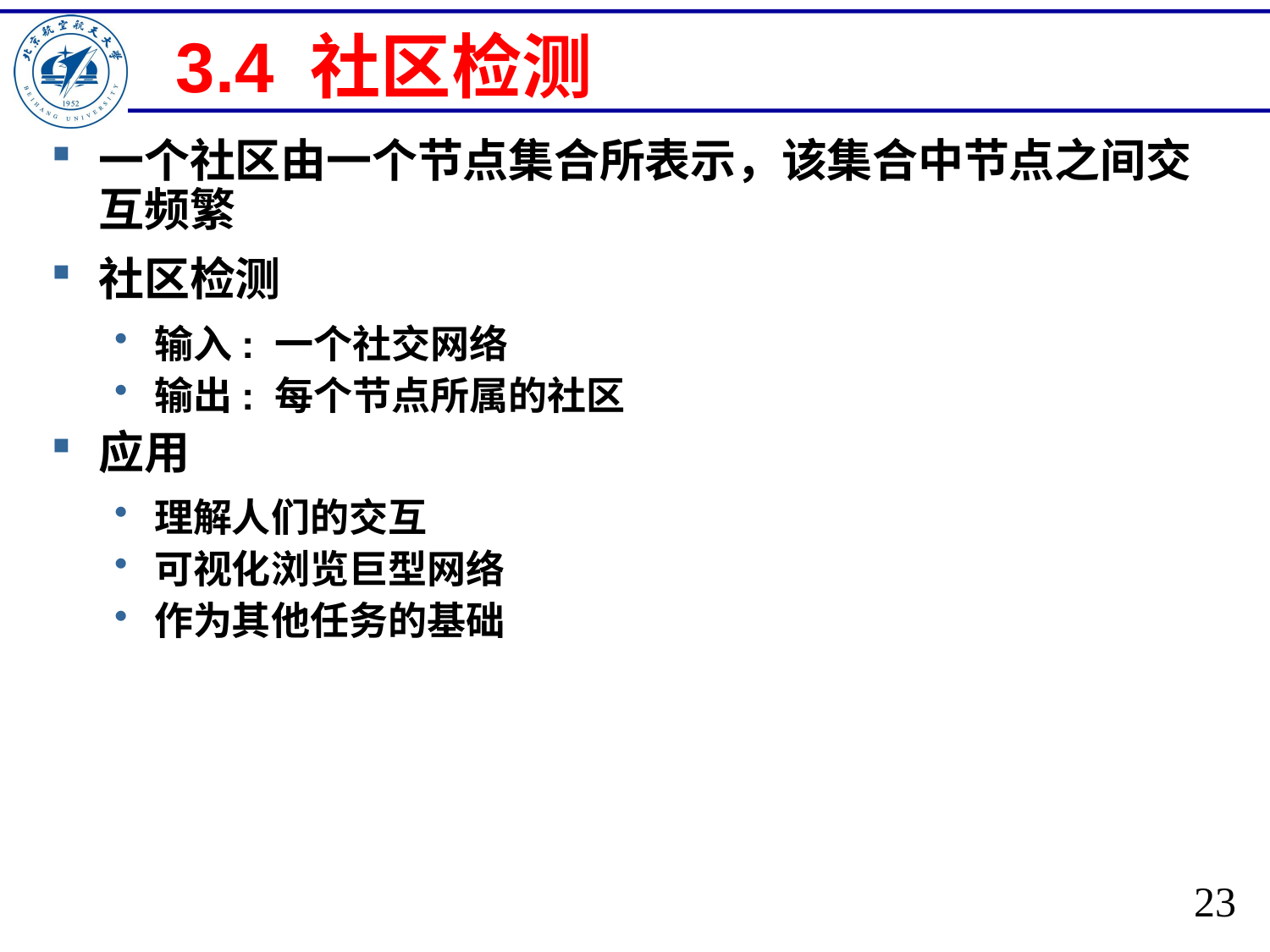

# 3.4 社区检测
一个社区由一个节点集合所表示，该集合中节点之间交互频繁
社区检测
输入: 一个社交网络
输出: 每个节点所属的社区
应用
理解人们的交互
可视化浏览巨型网络
作为其他任务的基础